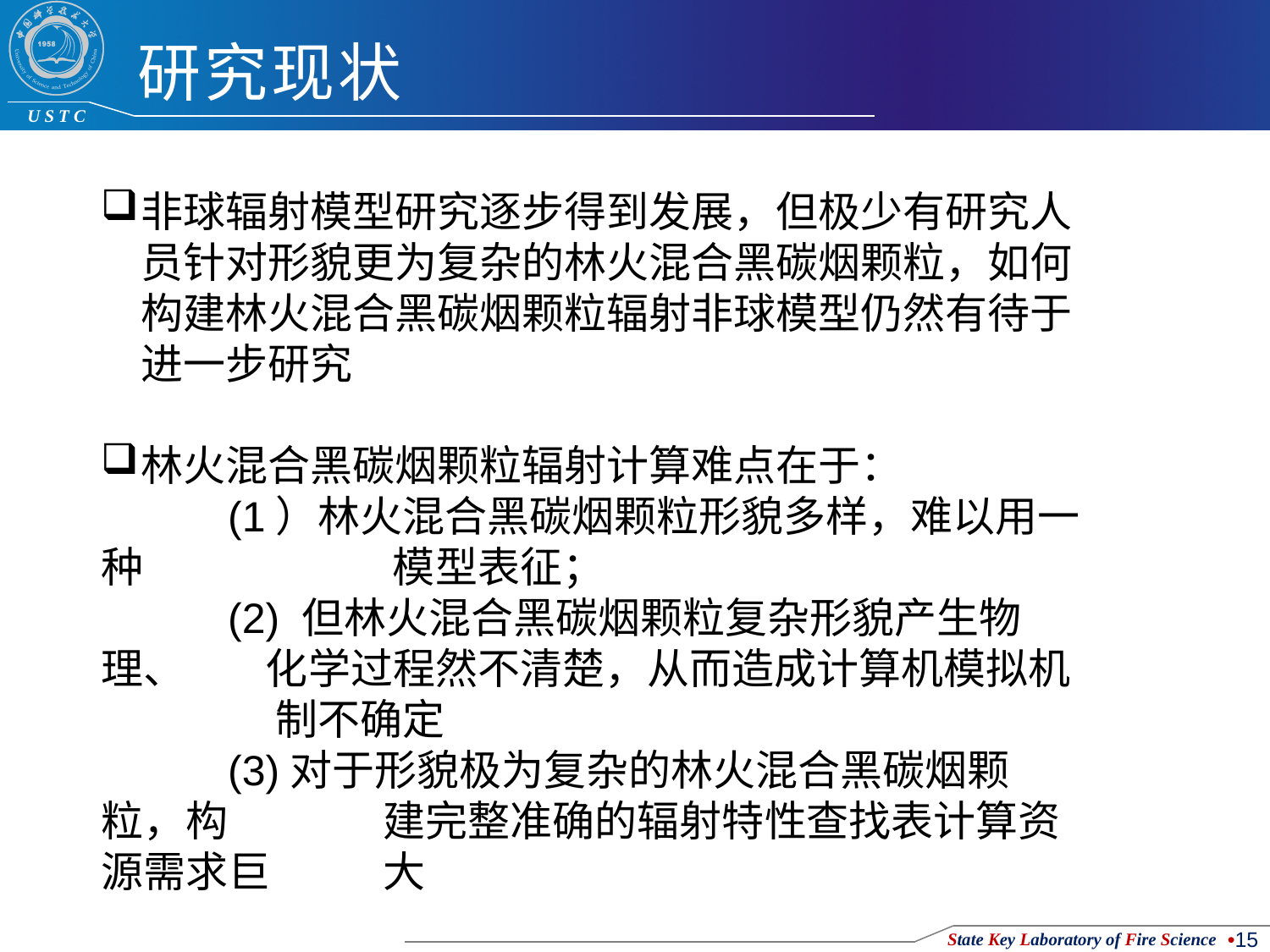

# 研究现状
非球辐射模型研究逐步得到发展，但极少有研究人员针对形貌更为复杂的林火混合黑碳烟颗粒，如何构建林火混合黑碳烟颗粒辐射非球模型仍然有待于进一步研究

林火混合黑碳烟颗粒辐射计算难点在于：
	(1）林火混合黑碳烟颗粒形貌多样，难以用一种                	    模型表征；
	(2) 但林火混合黑碳烟颗粒复杂形貌产生物理、	    化学过程然不清楚，从而造成计算机模拟机    	     制不确定
	(3)对于形貌极为复杂的林火混合黑碳烟颗粒，构   	   建完整准确的辐射特性查找表计算资源需求巨	   大